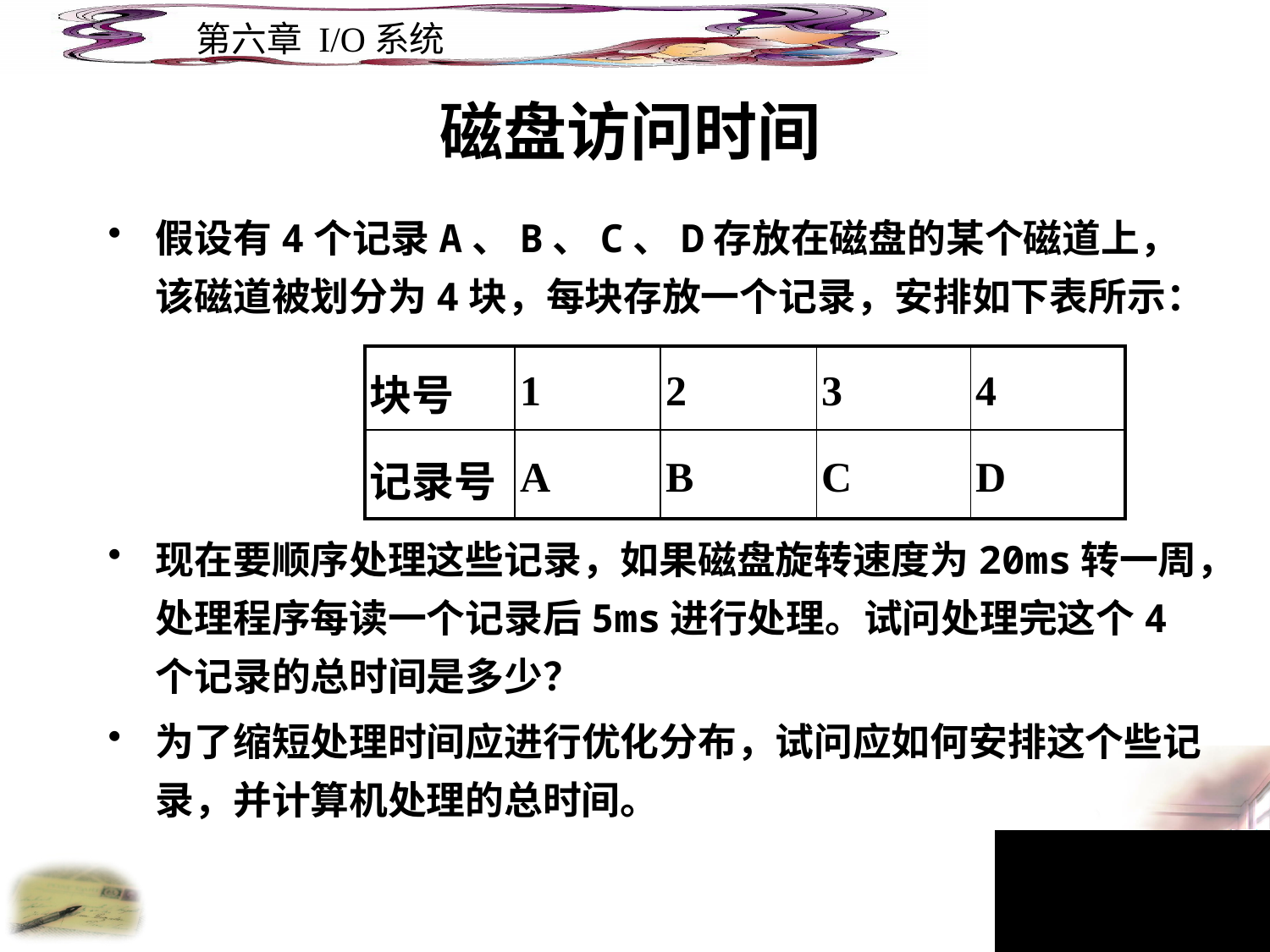

# 磁盘访问时间
假设有4个记录A、B、C、D存放在磁盘的某个磁道上，该磁道被划分为4块，每块存放一个记录，安排如下表所示：

现在要顺序处理这些记录，如果磁盘旋转速度为20ms转一周，处理程序每读一个记录后5ms进行处理。试问处理完这个4个记录的总时间是多少？
为了缩短处理时间应进行优化分布，试问应如何安排这个些记录，并计算机处理的总时间。
| 块号 | 1 | 2 | 3 | 4 |
| --- | --- | --- | --- | --- |
| 记录号 | A | B | C | D |
139